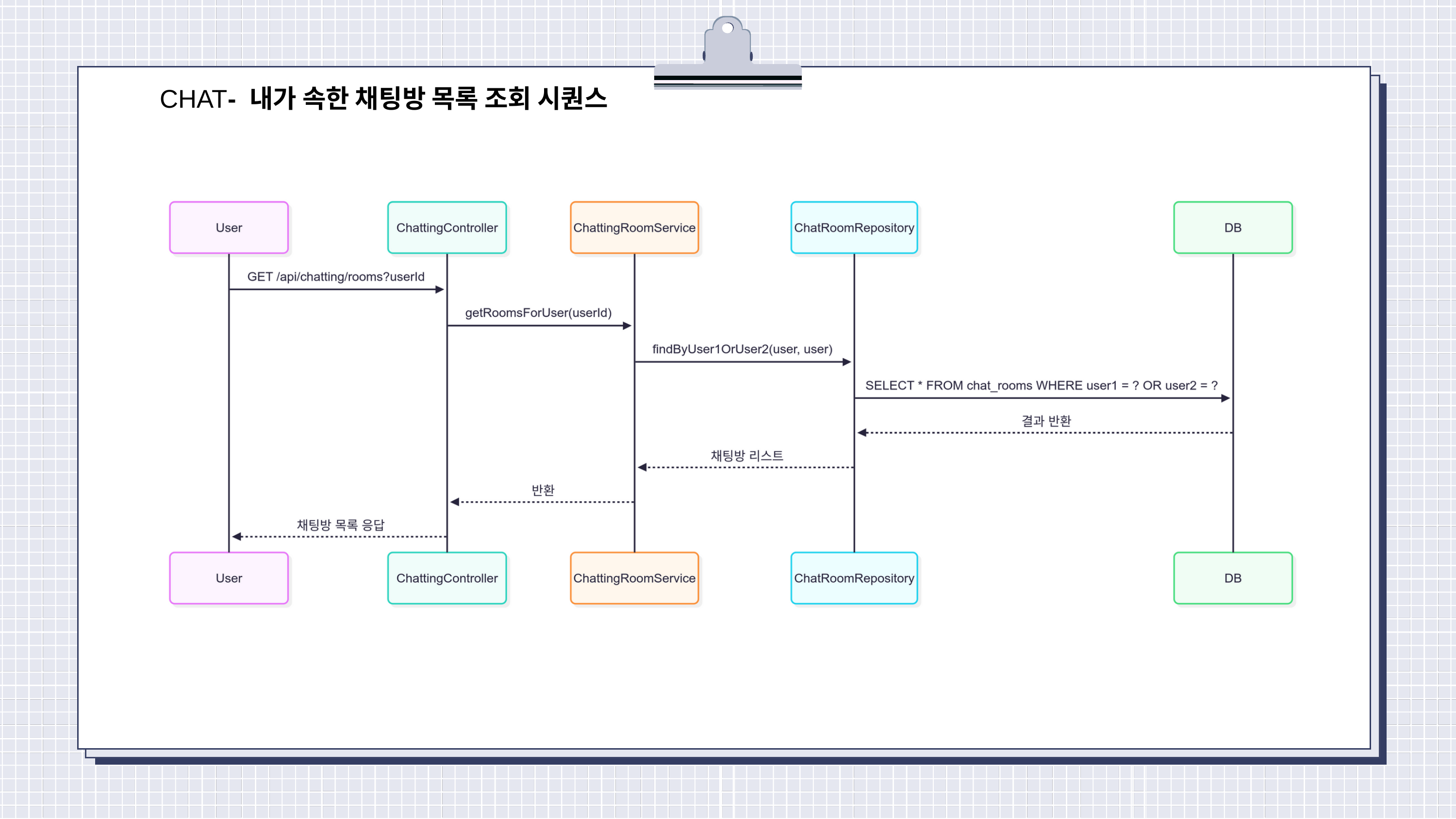

CHAT- 내가 속한 채팅방 목록 조회 시퀀스

진행 상황 요약